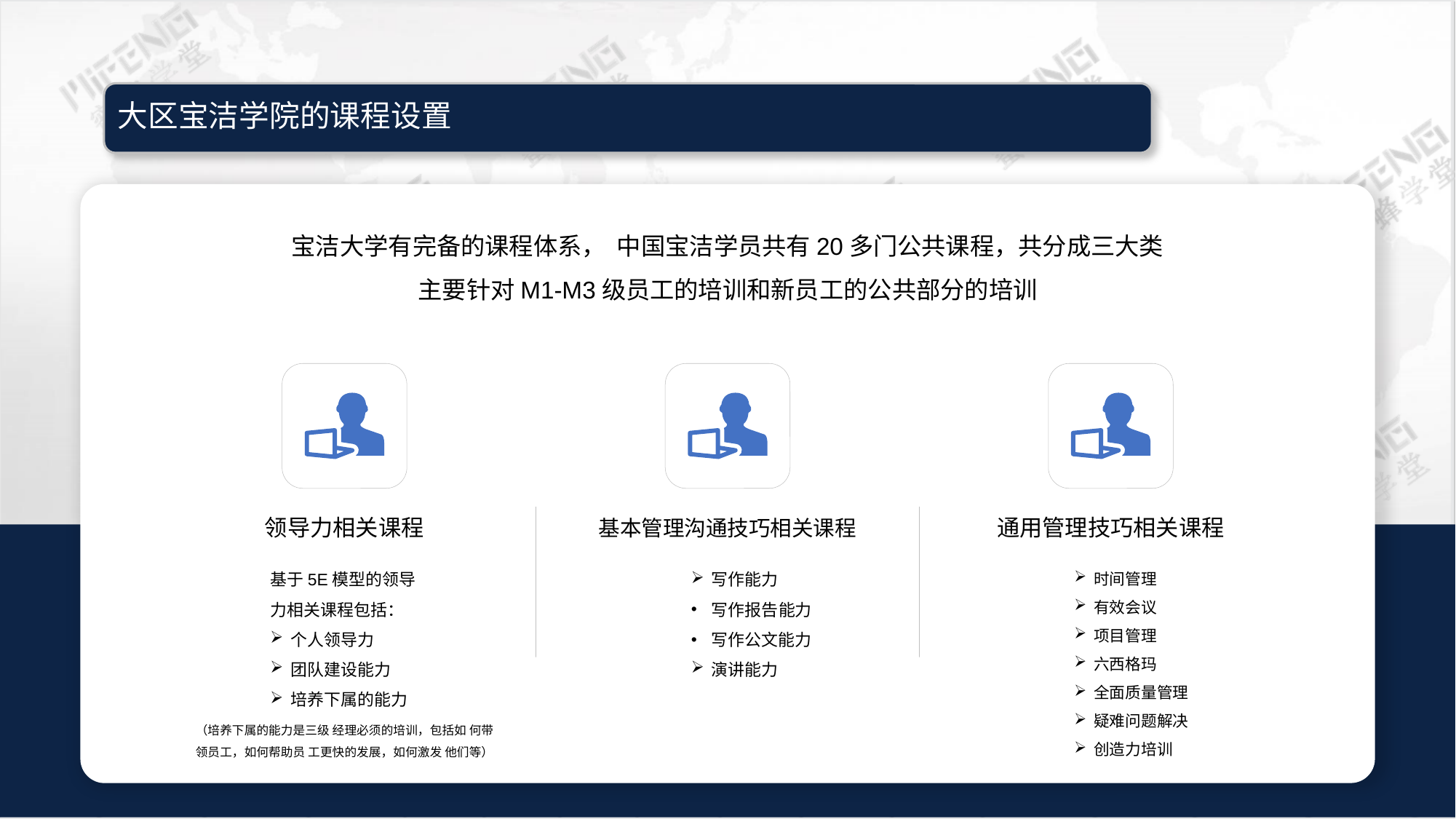

宝洁大学有完备的课程体系，  中国宝洁学员共有20多门公共课程，共分成三大类
主要针对M1-M3级员工的培训和新员工的公共部分的培训

领导力相关课程
基于5E模型的领导
力相关课程包括：
个人领导力
团队建设能力
培养下属的能力
（培养下属的能力是三级 经理必须的培训，包括如 何带领员工，如何帮助员 工更快的发展，如何激发 他们等）

基本管理沟通技巧相关课程
写作能力
写作报告能力
写作公文能力
演讲能力

通用管理技巧相关课程
时间管理
有效会议
项目管理
六西格玛
全面质量管理
疑难问题解决
创造力培训